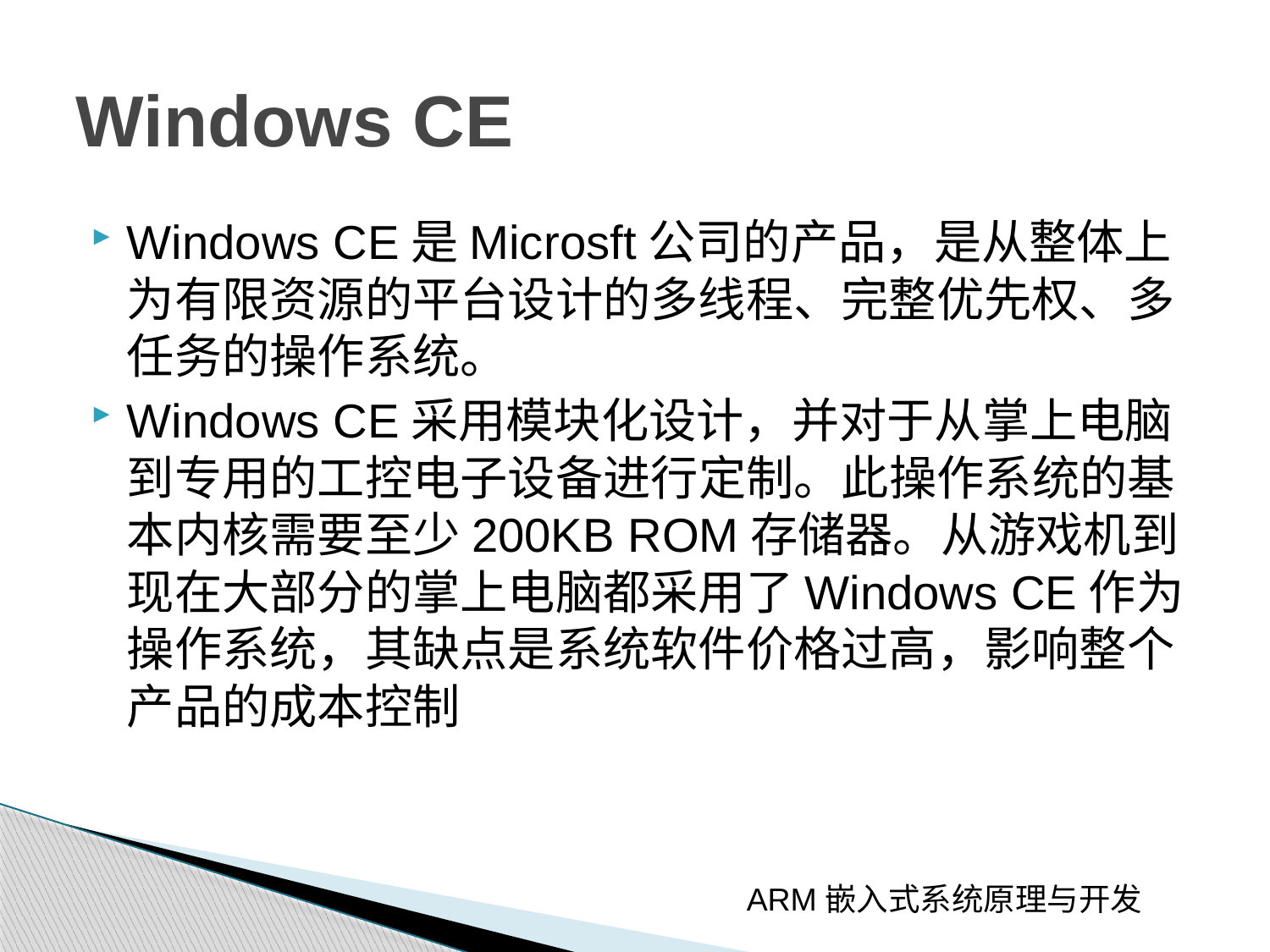

# Windows CE
Windows CE是Microsft公司的产品，是从整体上为有限资源的平台设计的多线程、完整优先权、多任务的操作系统。
Windows CE采用模块化设计，并对于从掌上电脑到专用的工控电子设备进行定制。此操作系统的基本内核需要至少200KB ROM存储器。从游戏机到现在大部分的掌上电脑都采用了Windows CE作为操作系统，其缺点是系统软件价格过高，影响整个产品的成本控制
ARM嵌入式系统原理与开发